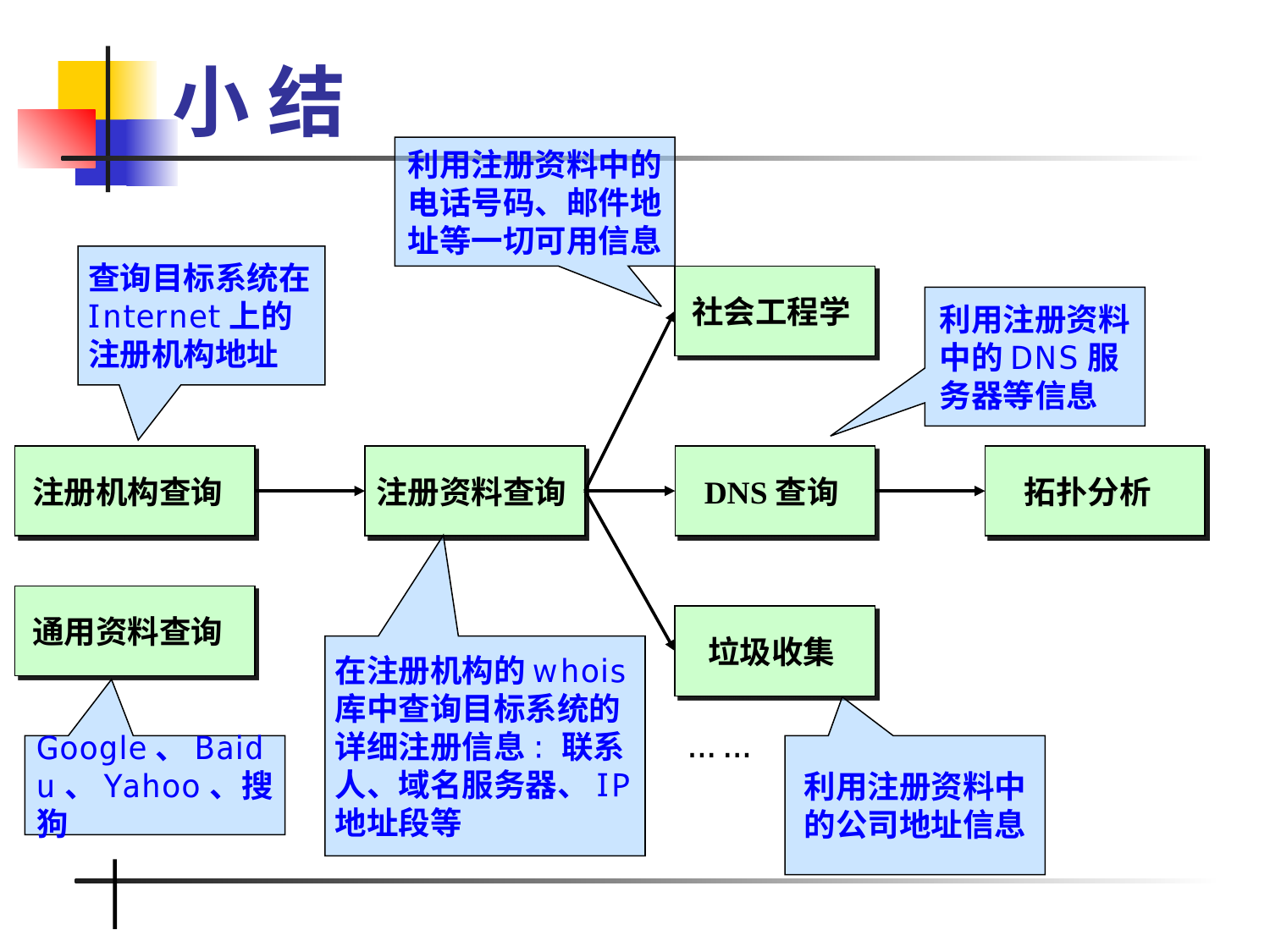

# 小 结
利用注册资料中的电话号码、邮件地址等一切可用信息
查询目标系统在Internet上的注册机构地址
社会工程学
利用注册资料中的DNS服务器等信息
注册机构查询
注册资料查询
DNS查询
拓扑分析
通用资料查询
垃圾收集
在注册机构的whois库中查询目标系统的详细注册信息: 联系人、域名服务器、IP地址段等
……
Google、Baidu、Yahoo、搜狗
利用注册资料中的公司地址信息